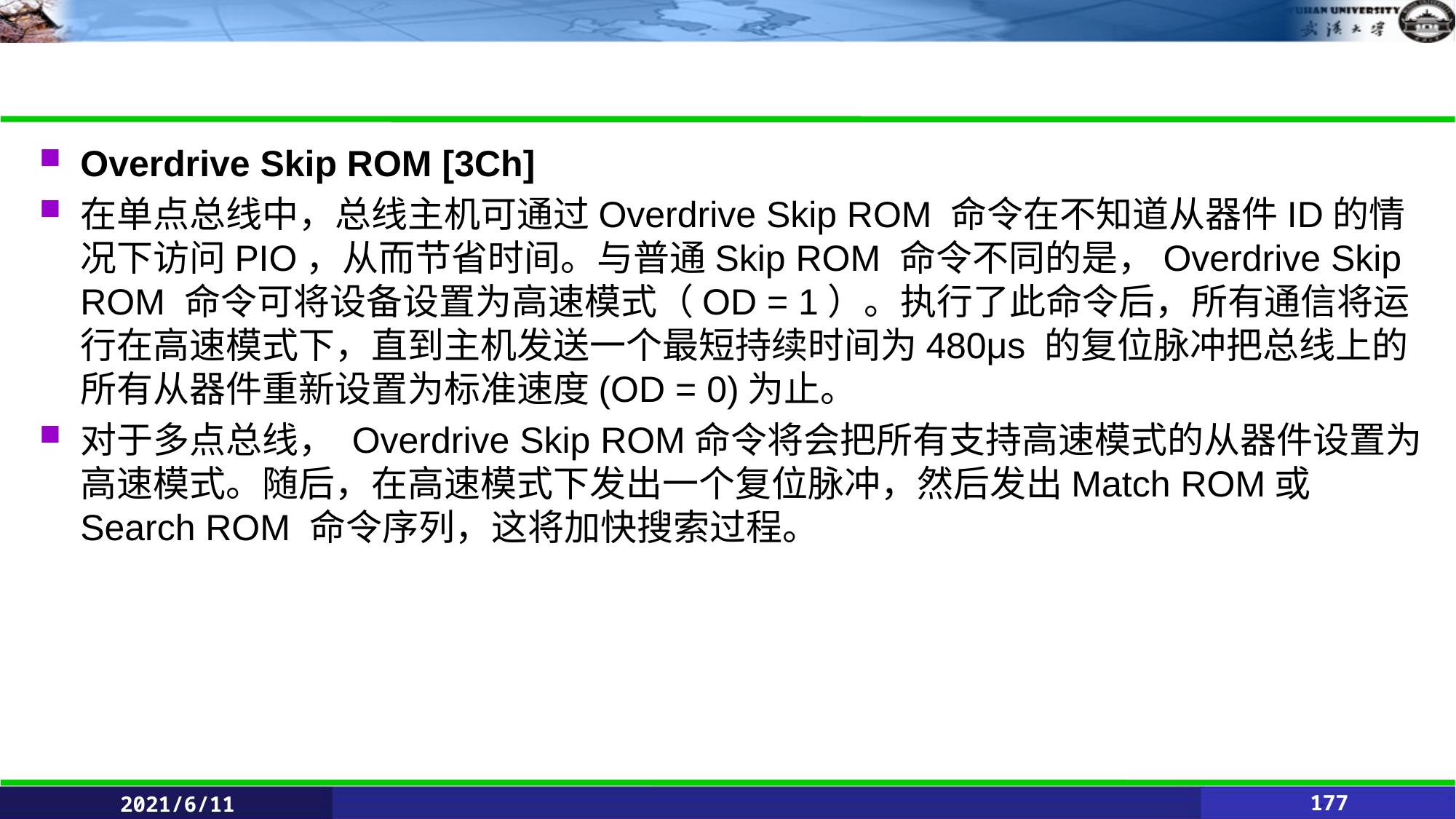

#
Overdrive Skip ROM [3Ch]
在单点总线中，总线主机可通过Overdrive Skip ROM 命令在不知道从器件ID的情况下访问PIO，从而节省时间。与普通Skip ROM 命令不同的是，Overdrive Skip ROM 命令可将设备设置为高速模式（OD = 1）。执行了此命令后，所有通信将运行在高速模式下，直到主机发送一个最短持续时间为480μs 的复位脉冲把总线上的所有从器件重新设置为标准速度(OD = 0)为止。
对于多点总线， Overdrive Skip ROM命令将会把所有支持高速模式的从器件设置为高速模式。随后，在高速模式下发出一个复位脉冲，然后发出Match ROM或Search ROM 命令序列，这将加快搜索过程。
2021/6/11

177